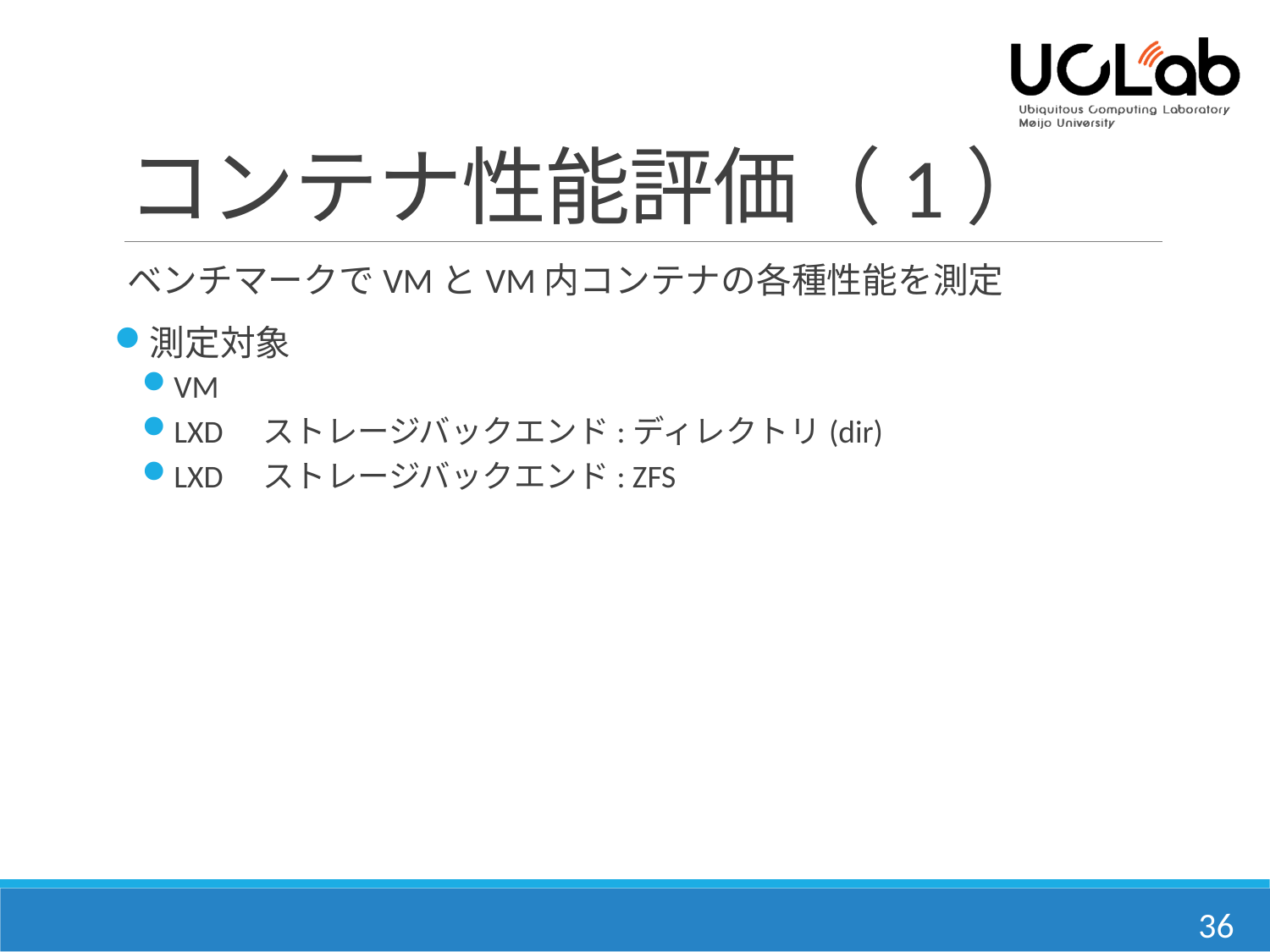

# コンテナ性能評価（1）
ベンチマークでVMとVM内コンテナの各種性能を測定
測定対象
VM
LXD　ストレージバックエンド:ディレクトリ(dir)
LXD　ストレージバックエンド: ZFS
36